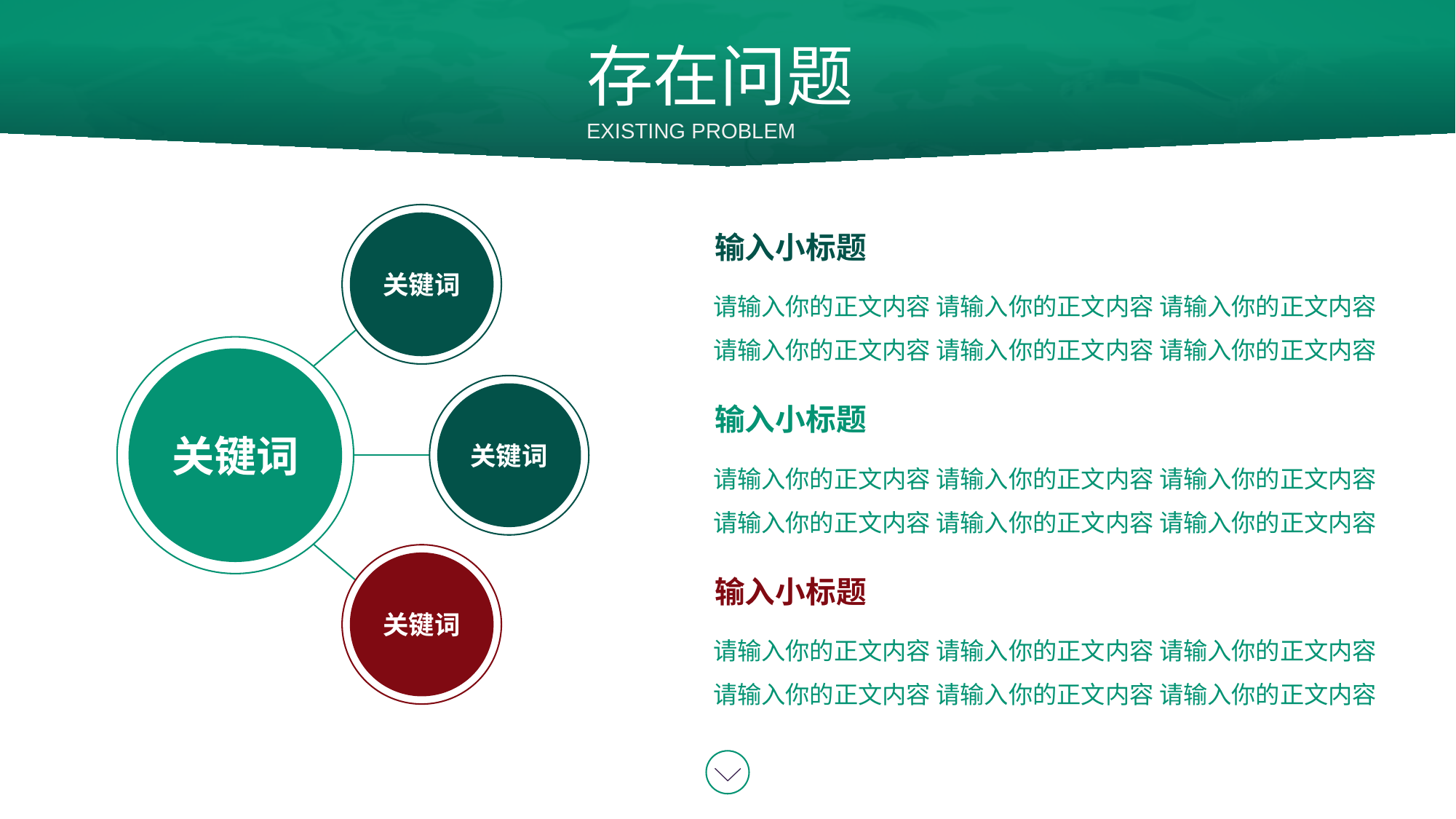

存在问题
EXISTING PROBLEM

关键词

关键词

关键词

关键词
输入小标题
请输入你的正文内容 请输入你的正文内容 请输入你的正文内容请输入你的正文内容 请输入你的正文内容 请输入你的正文内容
输入小标题
请输入你的正文内容 请输入你的正文内容 请输入你的正文内容请输入你的正文内容 请输入你的正文内容 请输入你的正文内容
输入小标题
请输入你的正文内容 请输入你的正文内容 请输入你的正文内容请输入你的正文内容 请输入你的正文内容 请输入你的正文内容